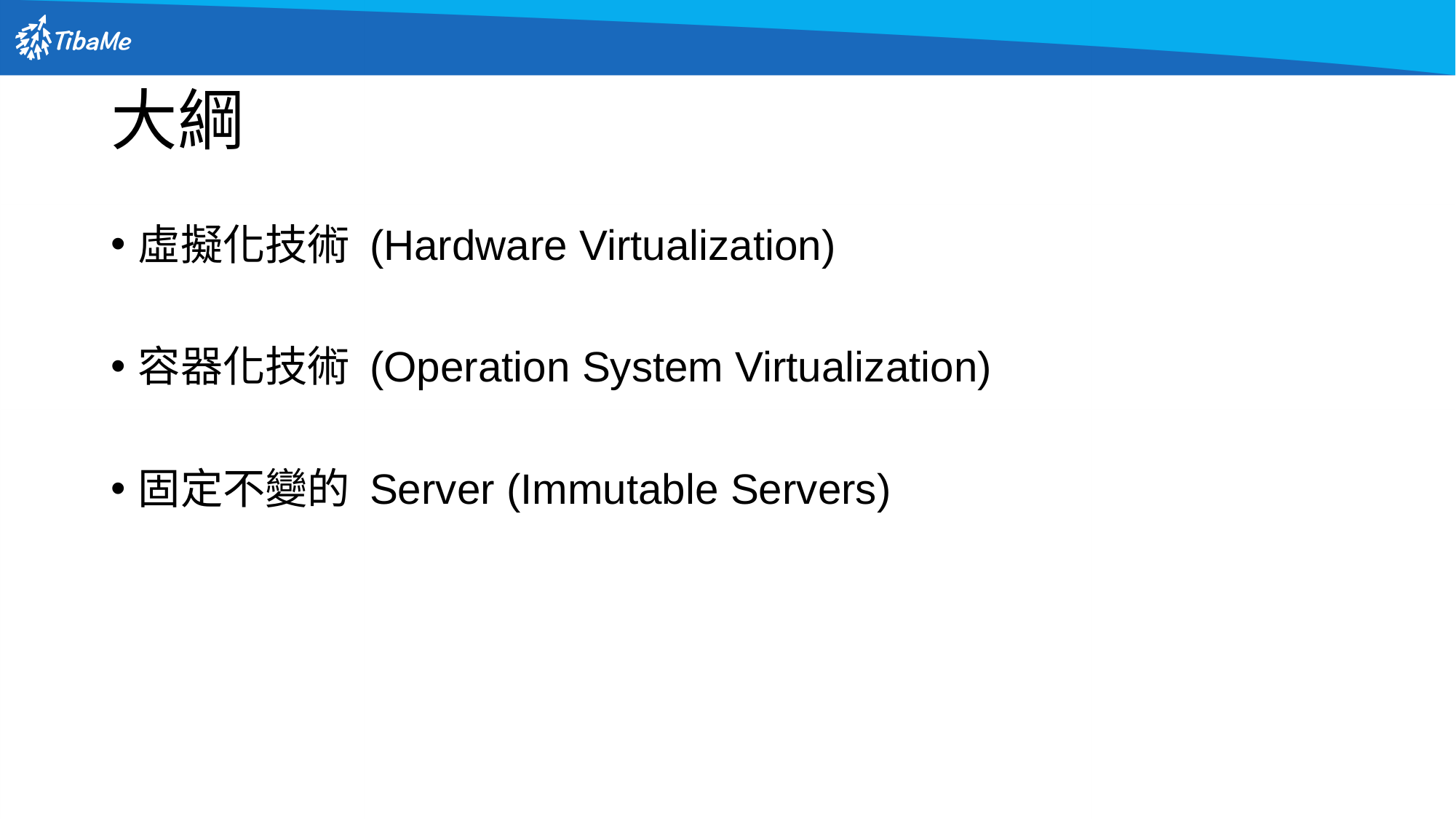

# 大綱
虛擬化技術 (Hardware Virtualization)

容器化技術 (Operation System Virtualization)

固定不變的 Server (Immutable Servers)